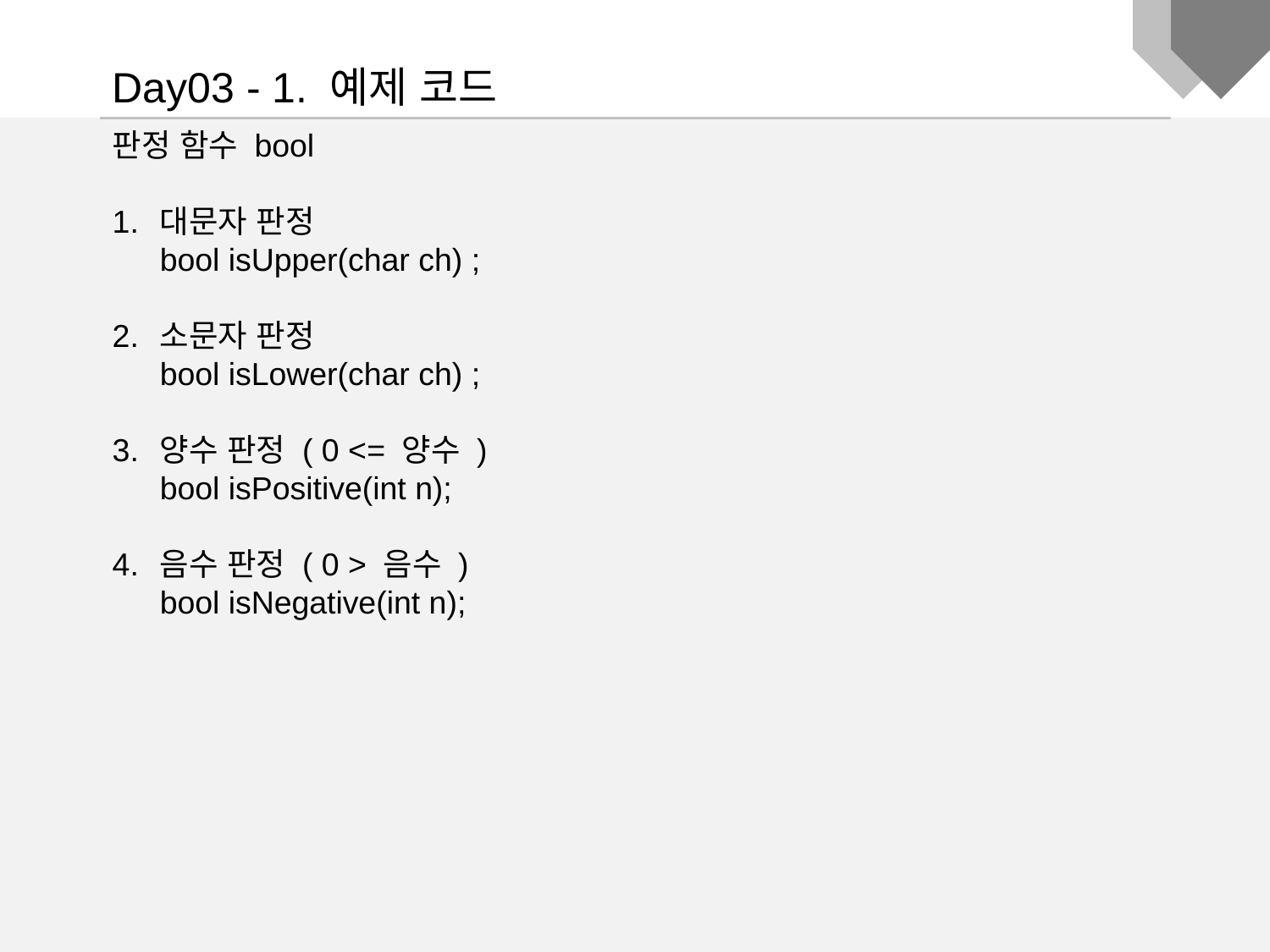

Day03 - 1. 예제 코드
판정 함수 bool

대문자 판정
bool isUpper(char ch) ;

소문자 판정
bool isLower(char ch) ;

양수 판정 ( 0 <= 양수 )
bool isPositive(int n);

음수 판정 ( 0 > 음수 )
bool isNegative(int n);